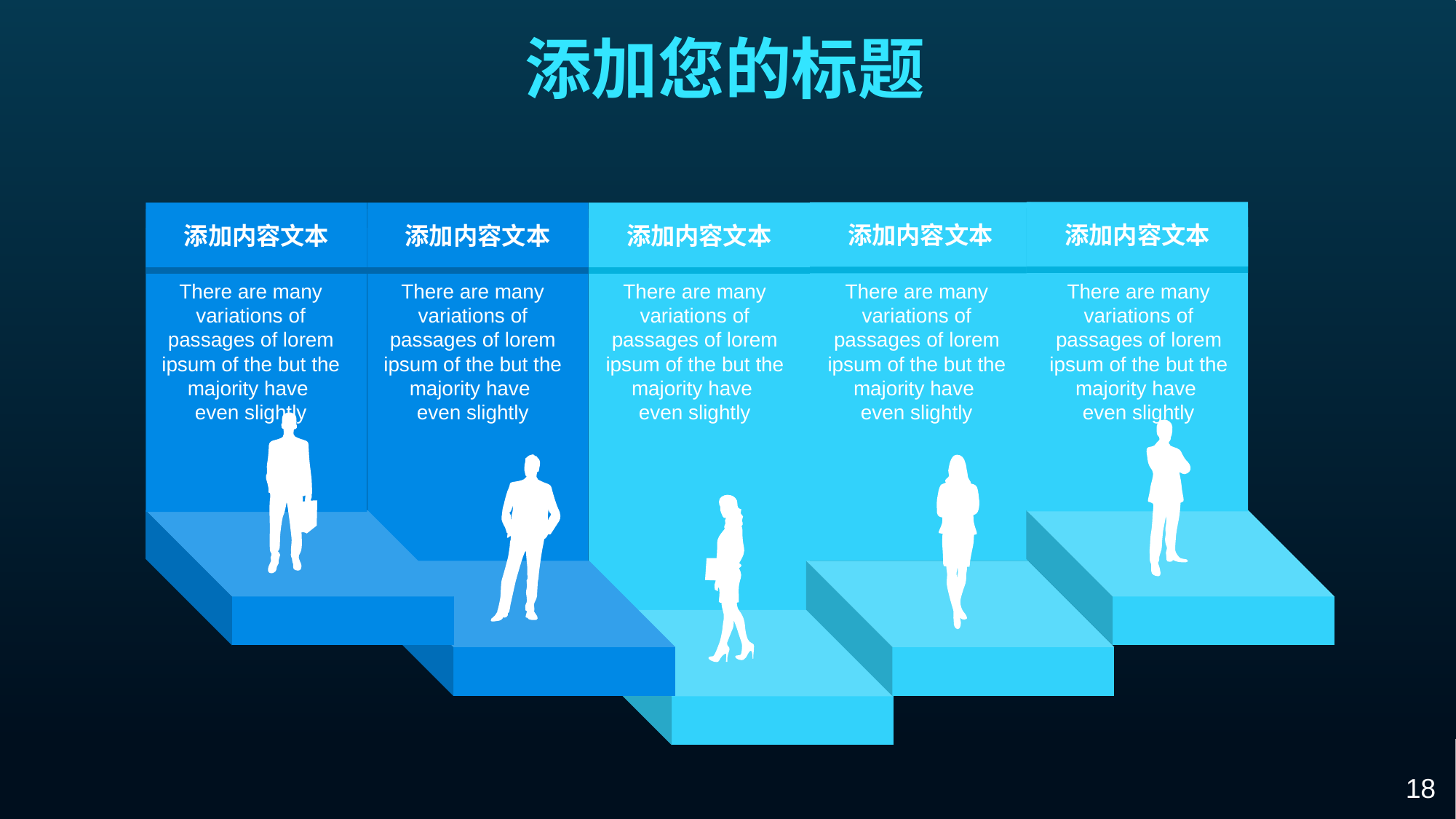

添加您的标题
添加内容文本

添加内容文本

添加内容文本

添加内容文本

添加内容文本

There are many variations of passages of lorem ipsum of the but the majority have
even slightly
There are many variations of passages of lorem ipsum of the but the majority have
even slightly
There are many variations of passages of lorem ipsum of the but the majority have
even slightly
There are many variations of passages of lorem ipsum of the but the majority have
even slightly
There are many variations of passages of lorem ipsum of the but the majority have
even slightly

18